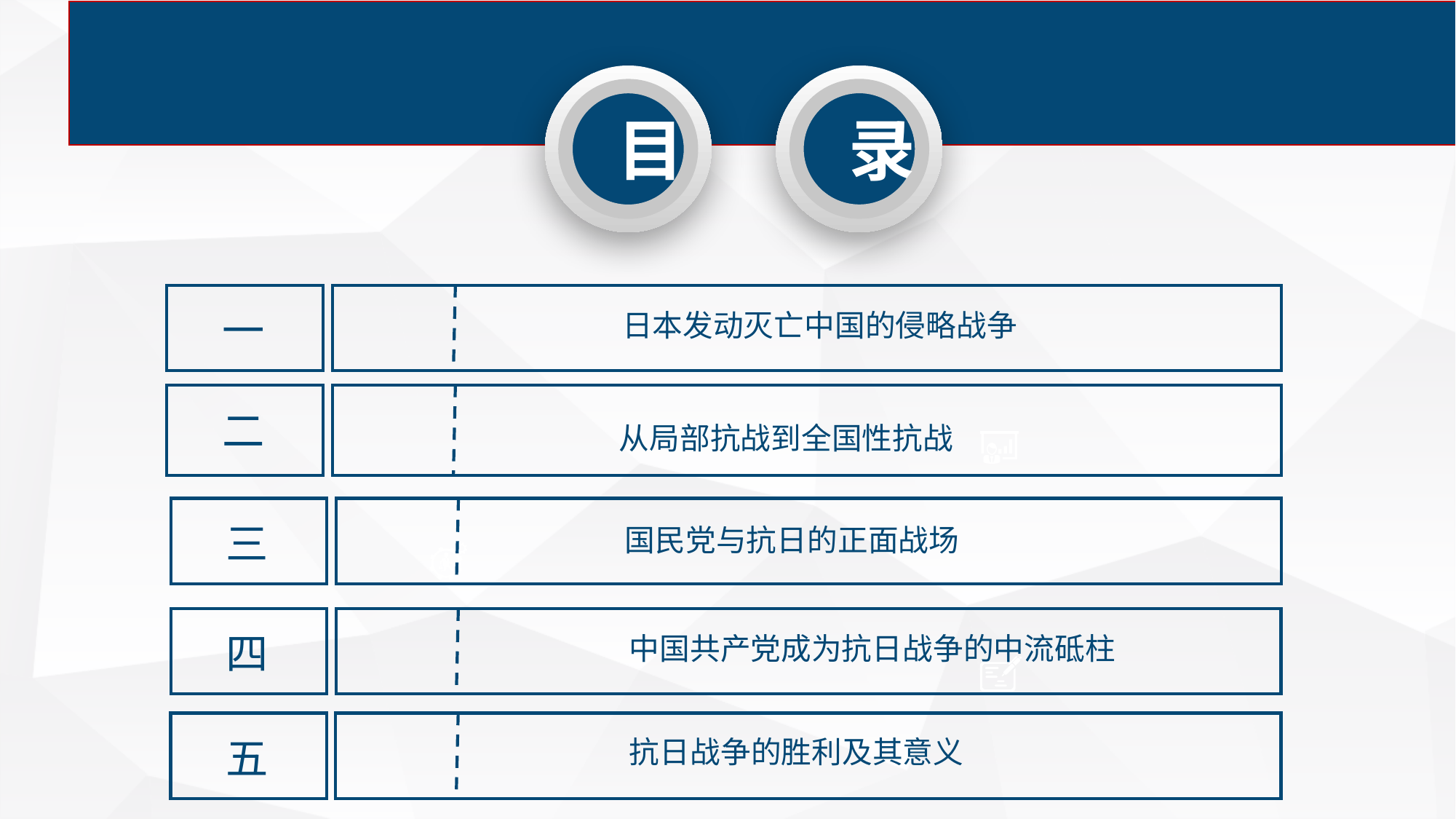

目
录

一

日本发动灭亡中国的侵略战争

二

从局部抗战到全国性抗战

三

国民党与抗日的正面战场

四

中国共产党成为抗日战争的中流砥柱

五

抗日战争的胜利及其意义